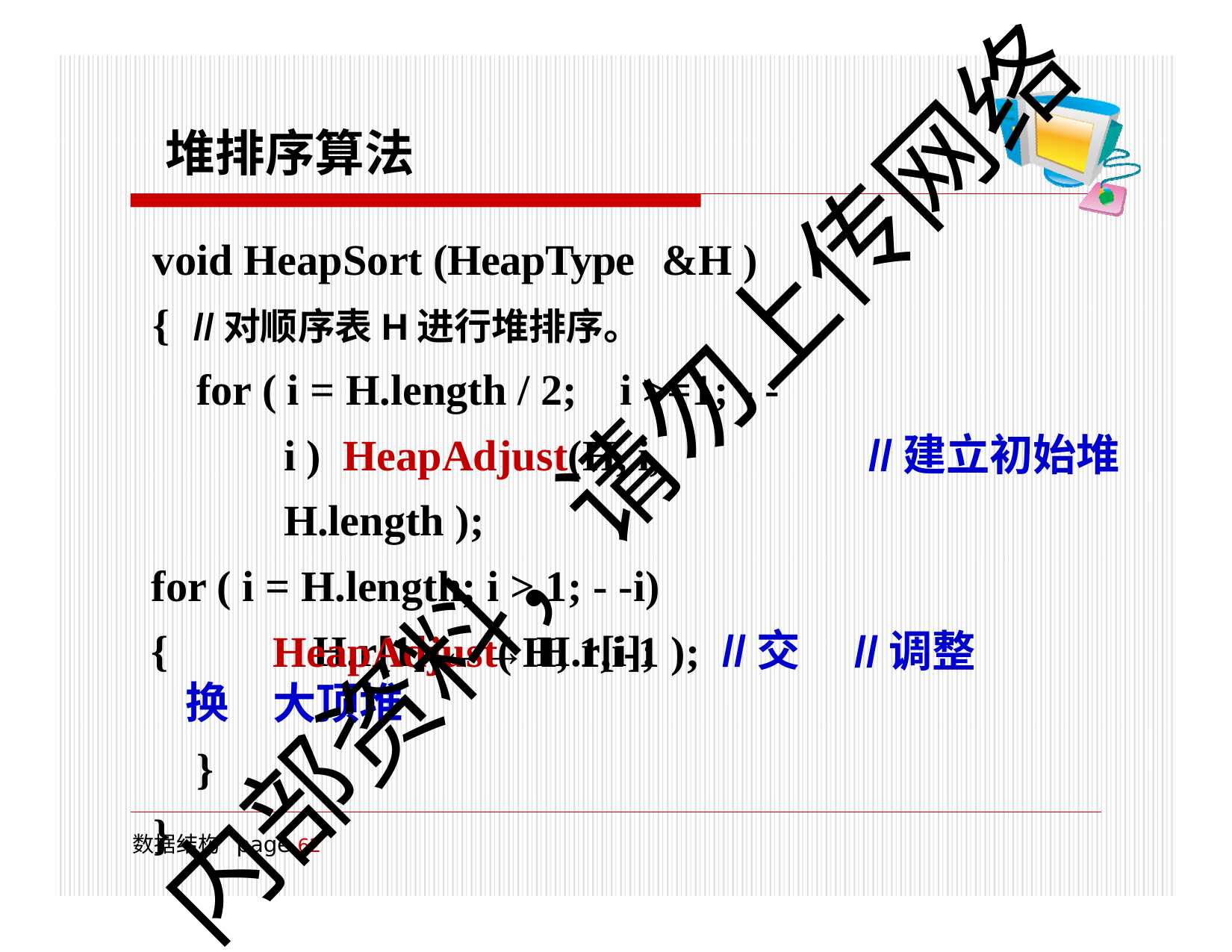

# 堆排序算法

void HeapSort (HeapType	&H )
{	//对顺序表H进行堆排序。
for ( i = H.length / 2;	i >=1; - - i )  HeapAdjust(H, i, H.length );
for ( i = H.length; i > 1; - -i)
{	H.r[1] ←→ H.r[i];	//交换
//建立初始堆
内部资料，请勿上传网络
HeapAdjust( H, 1,i-1 );	//调整大顶堆
}
}

数据结构 page 62